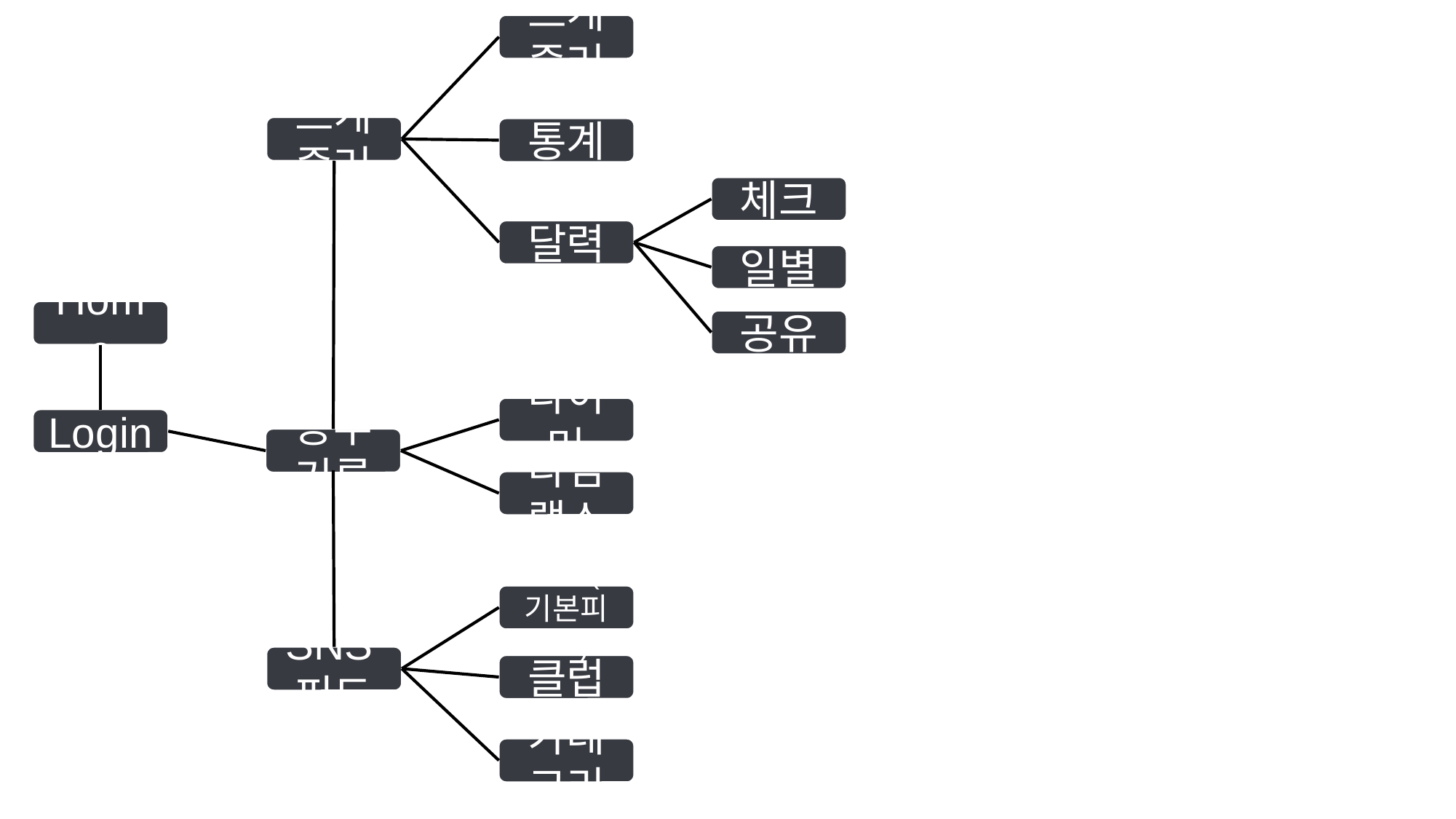

스케줄러
스케줄러
통계
체크
달력
일별
Home
공유
타이머
Login
공부기록
타임랩스
정보(기본피드)
SNS피드
클럽
카테고리